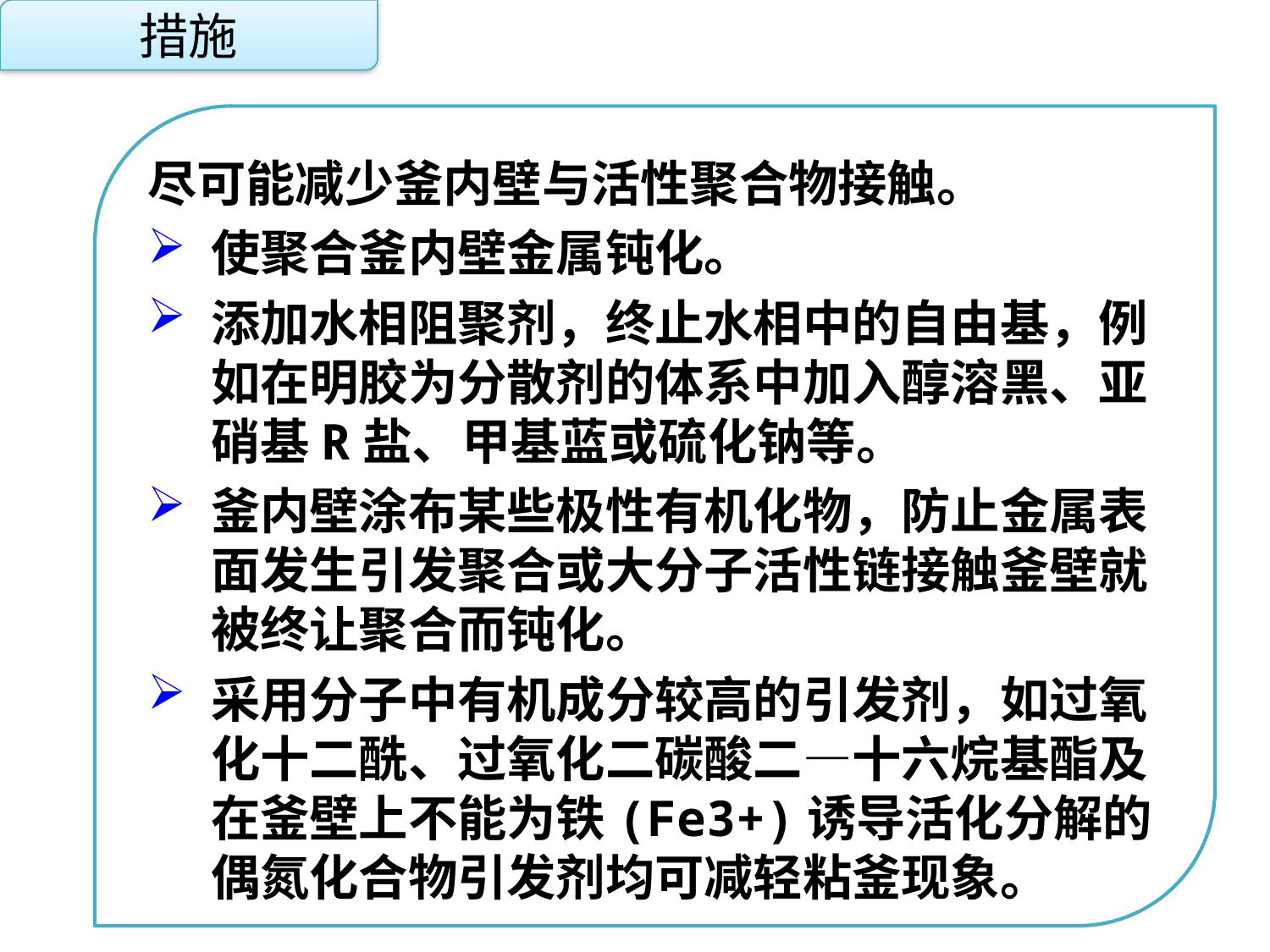

措施
尽可能减少釜内壁与活性聚合物接触。
使聚合釜内壁金属钝化。
添加水相阻聚剂，终止水相中的自由基，例如在明胶为分散剂的体系中加入醇溶黑、亚硝基R盐、甲基蓝或硫化钠等。
釜内壁涂布某些极性有机化物，防止金属表面发生引发聚合或大分子活性链接触釜壁就被终让聚合而钝化。
采用分子中有机成分较高的引发剂，如过氧化十二酰、过氧化二碳酸二—十六烷基酯及在釜壁上不能为铁(Fe3+)诱导活化分解的偶氮化合物引发剂均可减轻粘釜现象。
点击添加文本
点击添加文本
点击添加文本
点击添加文本